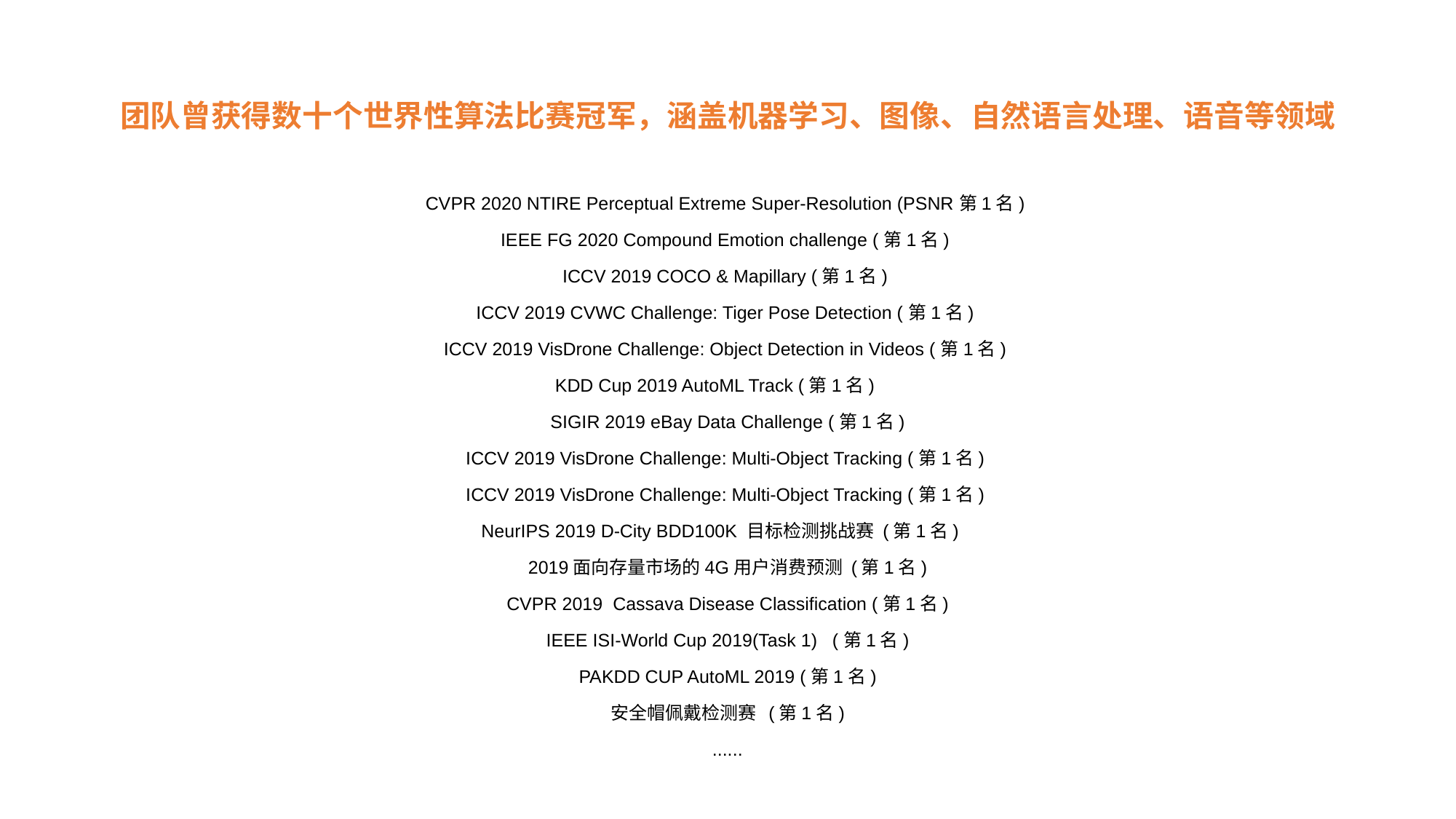

团队曾获得数十个世界性算法比赛冠军，涵盖机器学习、图像、自然语言处理、语音等领域
CVPR 2020 NTIRE Perceptual Extreme Super-Resolution (PSNR第1名)
IEEE FG 2020 Compound Emotion challenge (第1名)
ICCV 2019 COCO & Mapillary (第1名)
ICCV 2019 CVWC Challenge: Tiger Pose Detection (第1名)
ICCV 2019 VisDrone Challenge: Object Detection in Videos (第1名)
KDD Cup 2019 AutoML Track (第1名)
SIGIR 2019 eBay Data Challenge (第1名)
ICCV 2019 VisDrone Challenge: Multi-Object Tracking (第1名)
ICCV 2019 VisDrone Challenge: Multi-Object Tracking (第1名)
NeurIPS 2019 D-City BDD100K 目标检测挑战赛 (第1名)
2019面向存量市场的4G用户消费预测 (第1名)
CVPR 2019  Cassava Disease Classification (第1名)
IEEE ISI-World Cup 2019(Task 1)   (第1名)
PAKDD CUP AutoML 2019 (第1名)
安全帽佩戴检测赛  (第1名)
......